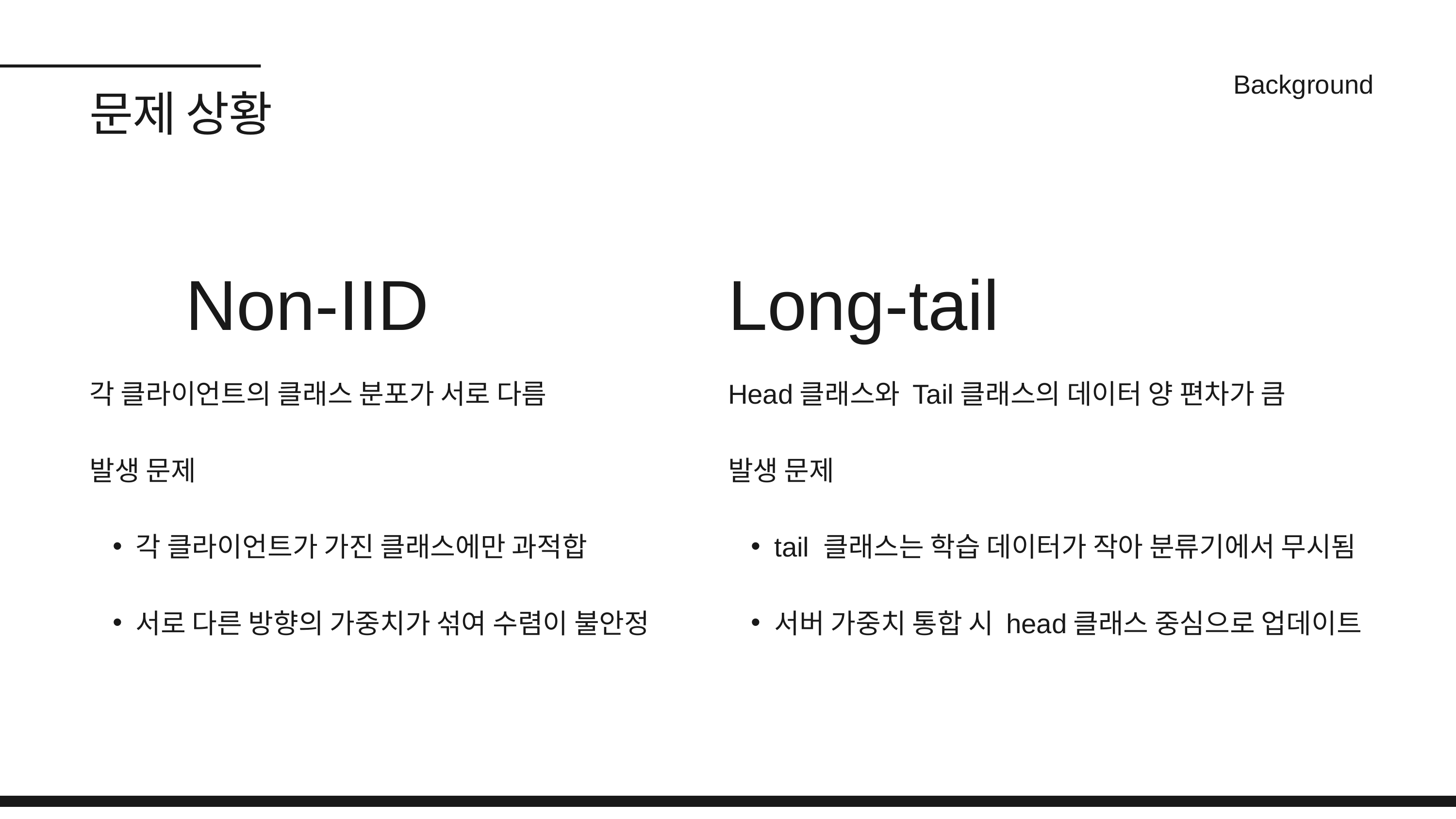

Background

문제 상황
Non-IID
Long-tail
각 클라이언트의 클래스 분포가 서로 다름

발생 문제

각 클라이언트가 가진 클래스에만 과적합

서로 다른 방향의 가중치가 섞여 수렴이 불안정
Head클래스와 Tail클래스의 데이터 양 편차가 큼

발생 문제

tail 클래스는 학습 데이터가 작아 분류기에서 무시됨

서버 가중치 통합 시 head클래스 중심으로 업데이트